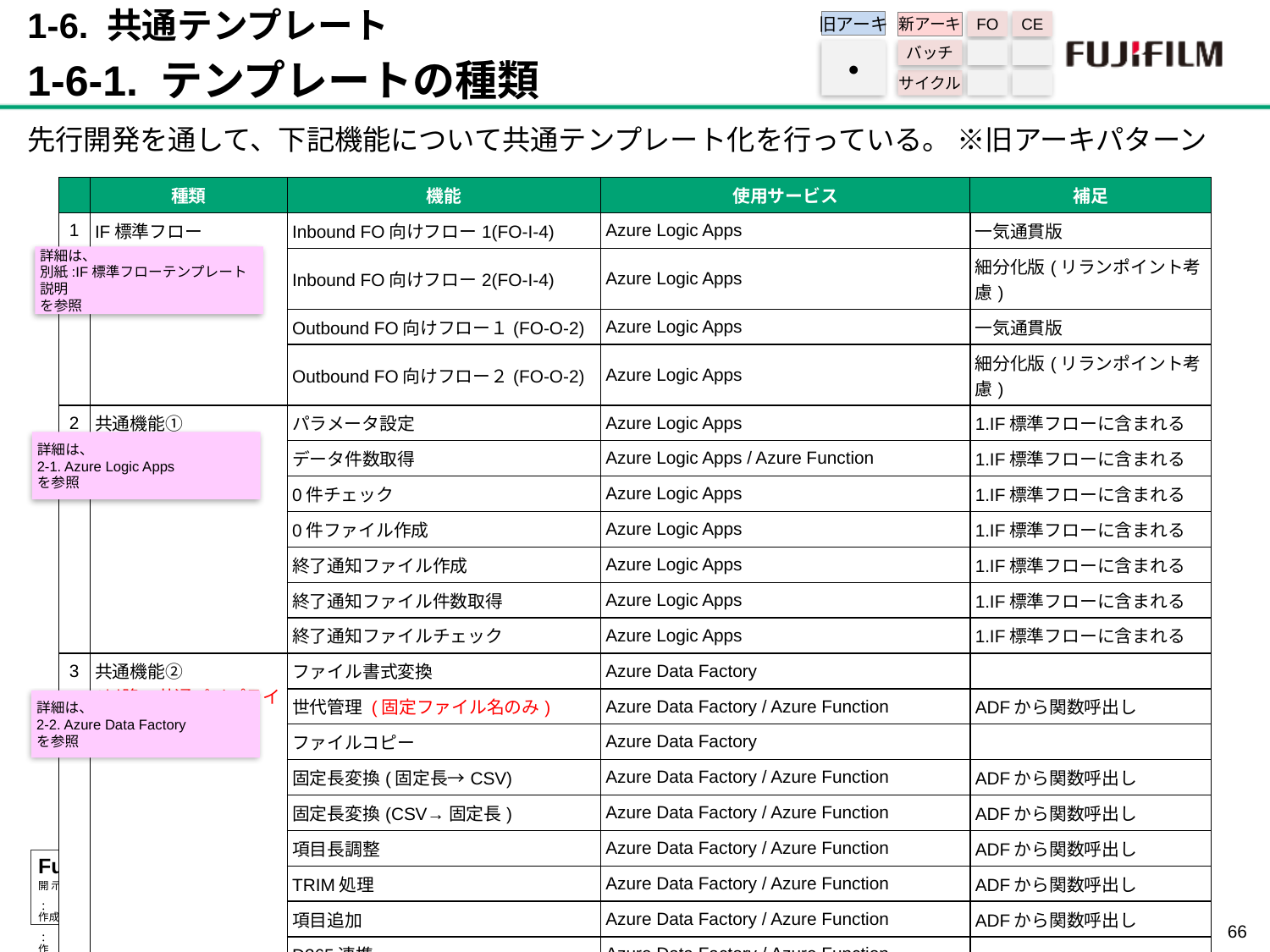

1-6. 共通テンプレート
1-6-1. テンプレートの種類
旧アーキ
FO
CE
新アーキ
バッチ

サイクル

●
先行開発を通して、下記機能について共通テンプレート化を行っている。 ※旧アーキパターン

|  | 種類 | 機能 | 使用サービス | 補足 |
| --- | --- | --- | --- | --- |
| 1 | IF標準フロー | Inbound FO向けフロー1(FO-I-4) | Azure Logic Apps | 一気通貫版 |
|  |  | Inbound FO向けフロー2(FO-I-4) | Azure Logic Apps | 細分化版(リランポイント考慮) |
|  |  | Outbound FO向けフロー１(FO-O-2) | Azure Logic Apps | 一気通貫版 |
|  |  | Outbound FO向けフロー２(FO-O-2) | Azure Logic Apps | 細分化版(リランポイント考慮) |
| 2 | 共通機能① | パラメータ設定 | Azure Logic Apps | 1.IF標準フローに含まれる |
|  |  | データ件数取得 | Azure Logic Apps / Azure Function | 1.IF標準フローに含まれる |
|  |  | 0件チェック | Azure Logic Apps | 1.IF標準フローに含まれる |
|  |  | 0件ファイル作成 | Azure Logic Apps | 1.IF標準フローに含まれる |
|  |  | 終了通知ファイル作成 | Azure Logic Apps | 1.IF標準フローに含まれる |
|  |  | 終了通知ファイル件数取得 | Azure Logic Apps | 1.IF標準フローに含まれる |
|  |  | 終了通知ファイルチェック | Azure Logic Apps | 1.IF標準フローに含まれる |
| 3 | 共通機能② (以降、共通パイプラインと表記) | ファイル書式変換 | Azure Data Factory |  |
|  |  | 世代管理 (固定ファイル名のみ) | Azure Data Factory / Azure Function | ADFから関数呼出し |
|  |  | ファイルコピー | Azure Data Factory |  |
|  |  | 固定長変換(固定長→CSV) | Azure Data Factory / Azure Function | ADFから関数呼出し |
|  |  | 固定長変換(CSV→固定長) | Azure Data Factory / Azure Function | ADFから関数呼出し |
|  |  | 項目長調整 | Azure Data Factory / Azure Function | ADFから関数呼出し |
|  |  | TRIM処理 | Azure Data Factory / Azure Function | ADFから関数呼出し |
|  |  | 項目追加 | Azure Data Factory / Azure Function | ADFから関数呼出し |
|  |  | D365連携 | Azure Data Factory / Azure Function |  |
|  |  | 作業ファイル削除 | Azure Data Factory |  |
詳細は、
別紙:IF標準フローテンプレート説明
を参照
詳細は、
2-1. Azure Logic Apps
を参照
詳細は、
2-2. Azure Data Factory
を参照
66